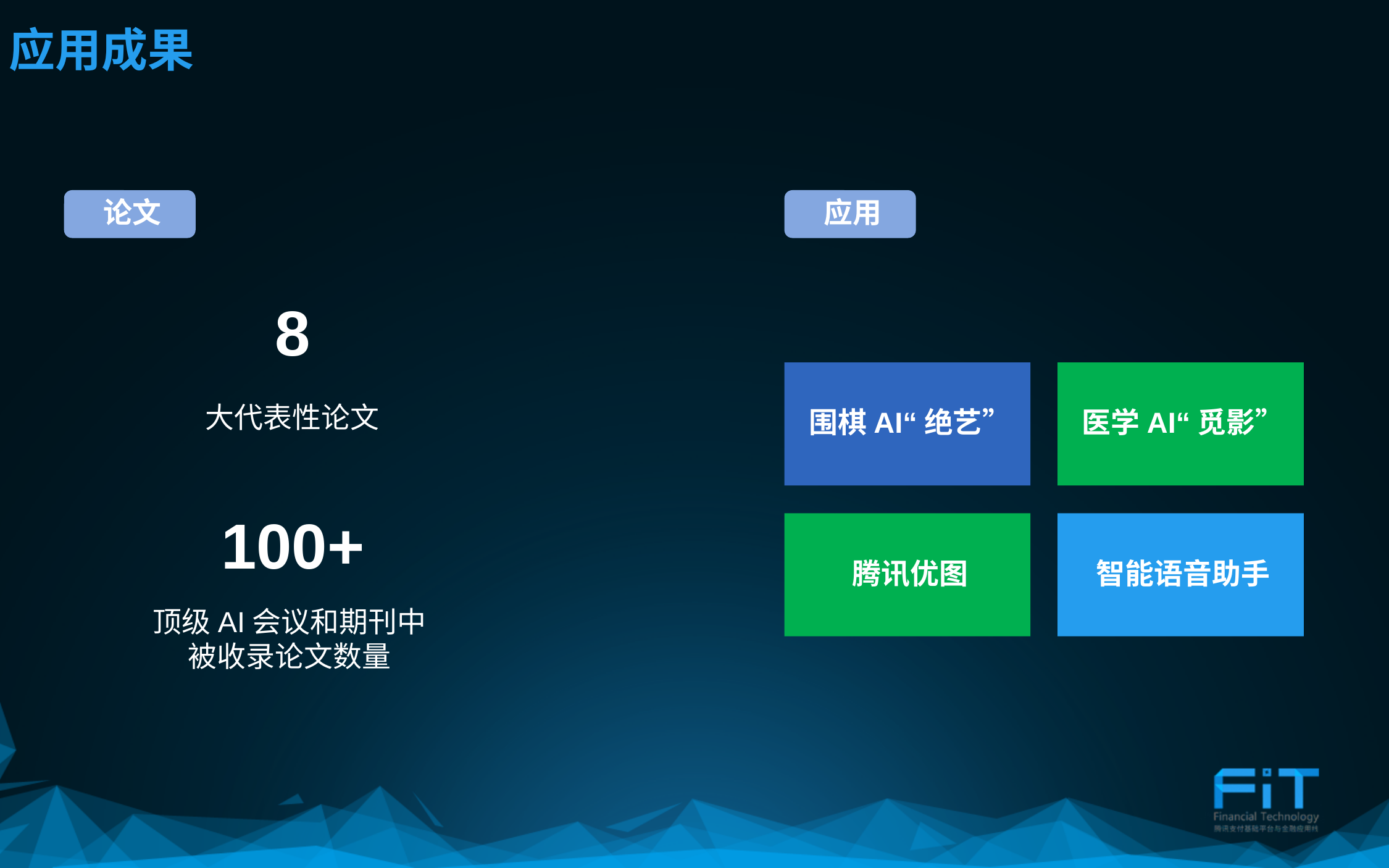

应用成果
论文
应用
8
围棋AI“绝艺”
医学AI“觅影”
大代表性论文
100+
腾讯优图
智能语音助手
顶级AI会议和期刊中
被收录论文数量